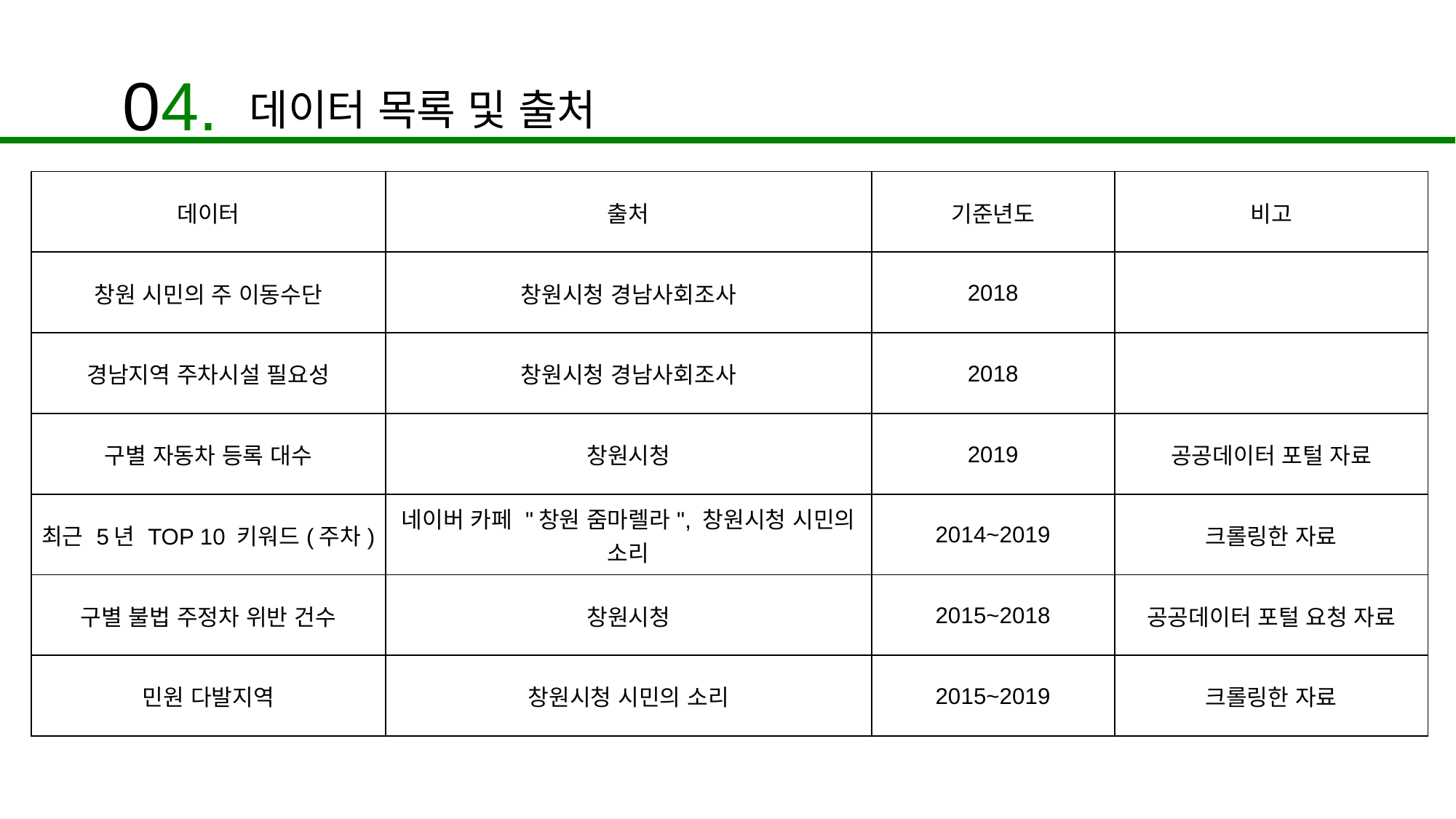

04.
데이터 목록 및 출처
| 데이터 | 출처 | 기준년도 | 비고 |
| --- | --- | --- | --- |
| 창원 시민의 주 이동수단 | 창원시청 경남사회조사 | 2018 |  |
| 경남지역 주차시설 필요성 | 창원시청 경남사회조사 | 2018 |  |
| 구별 자동차 등록 대수 | 창원시청 | 2019 | 공공데이터 포털 자료 |
| 최근 5년 TOP 10 키워드(주차) | 네이버 카페 "창원 줌마렐라", 창원시청 시민의 소리 | 2014~2019 | 크롤링한 자료 |
| 구별 불법 주정차 위반 건수 | 창원시청 | 2015~2018 | 공공데이터 포털 요청 자료 |
| 민원 다발지역 | 창원시청 시민의 소리 | 2015~2019 | 크롤링한 자료 |